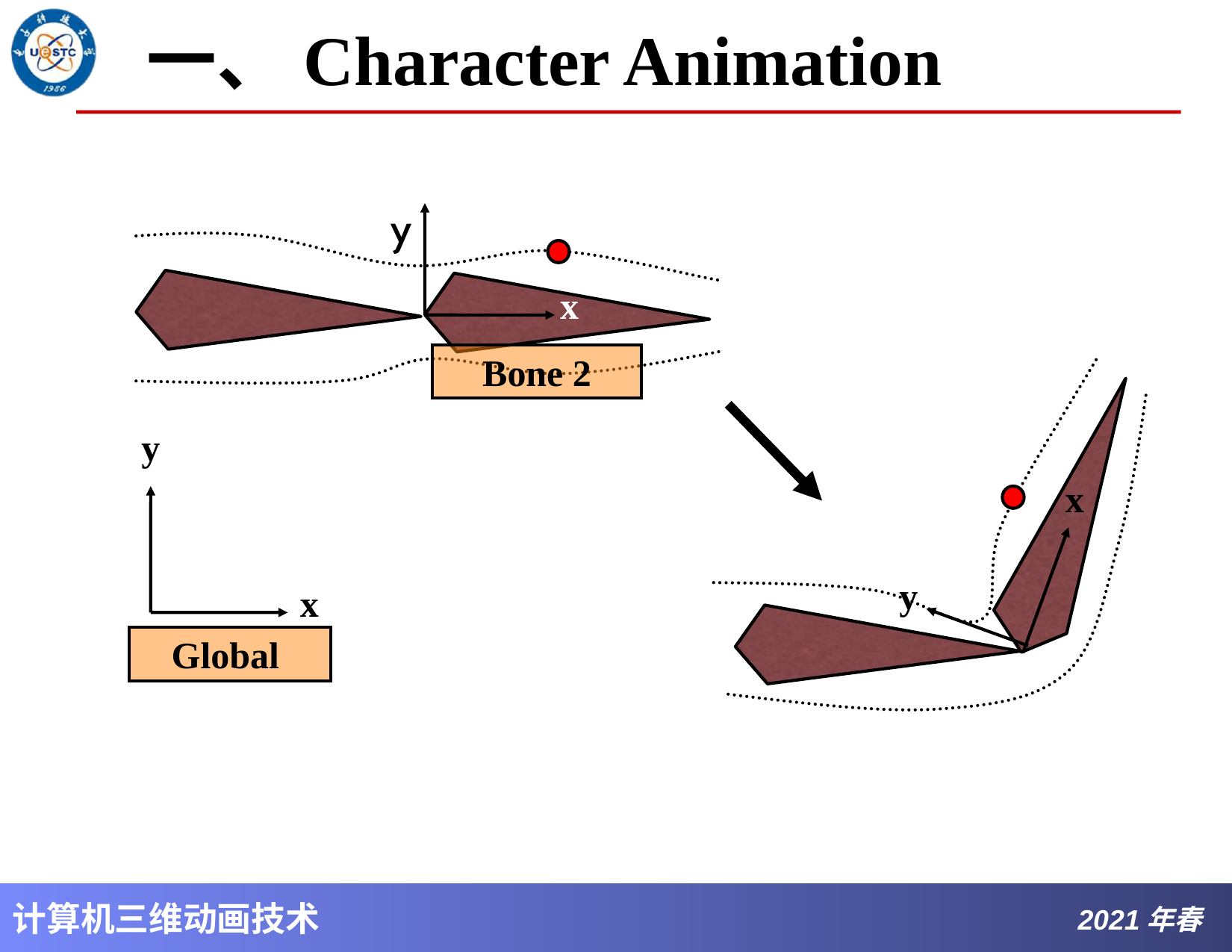

# 一、Character Animation
y

x

Bone 2

y
x

y

x

Global